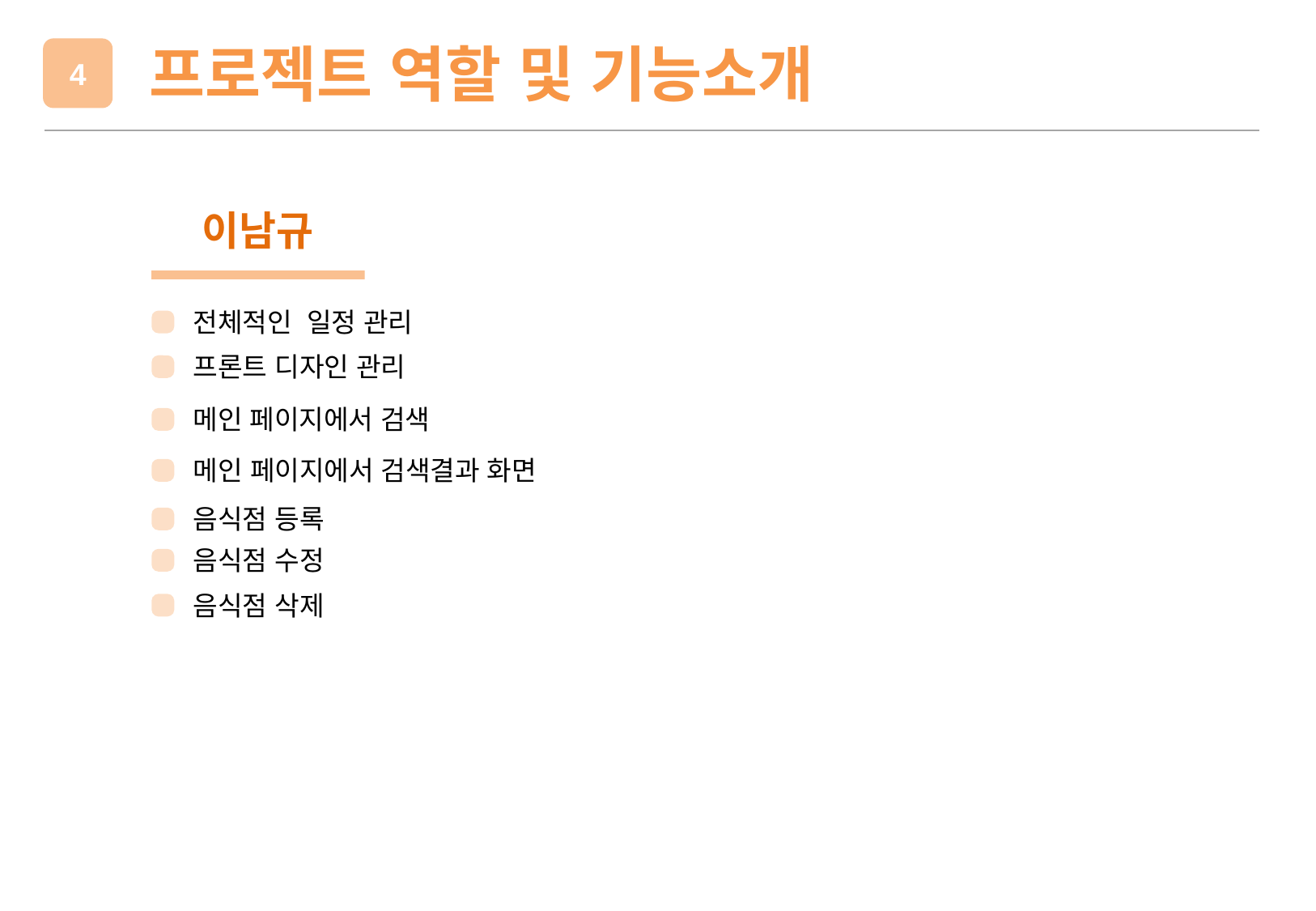

프로젝트 역할 및 기능소개
4
이남규

전체적인  일정 관리

프론트 디자인 관리

메인 페이지에서 검색

메인 페이지에서 검색결과 화면

음식점 등록

음식점 수정

음식점 삭제